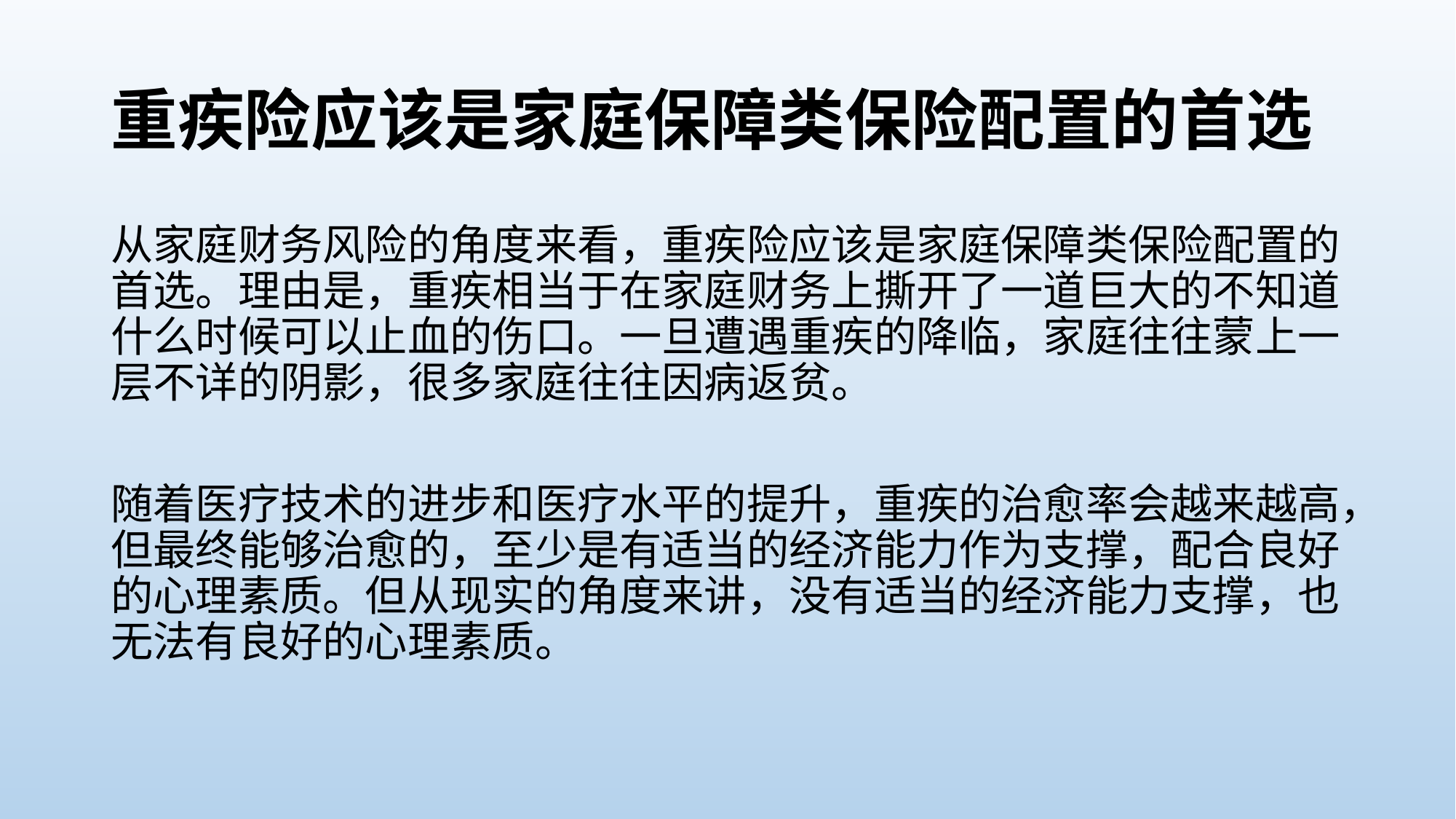

# 重疾险应该是家庭保障类保险配置的首选
从家庭财务风险的角度来看，重疾险应该是家庭保障类保险配置的首选。理由是，重疾相当于在家庭财务上撕开了一道巨大的不知道什么时候可以止血的伤口。一旦遭遇重疾的降临，家庭往往蒙上一层不详的阴影，很多家庭往往因病返贫。

随着医疗技术的进步和医疗水平的提升，重疾的治愈率会越来越高，但最终能够治愈的，至少是有适当的经济能力作为支撑，配合良好的心理素质。但从现实的角度来讲，没有适当的经济能力支撑，也无法有良好的心理素质。